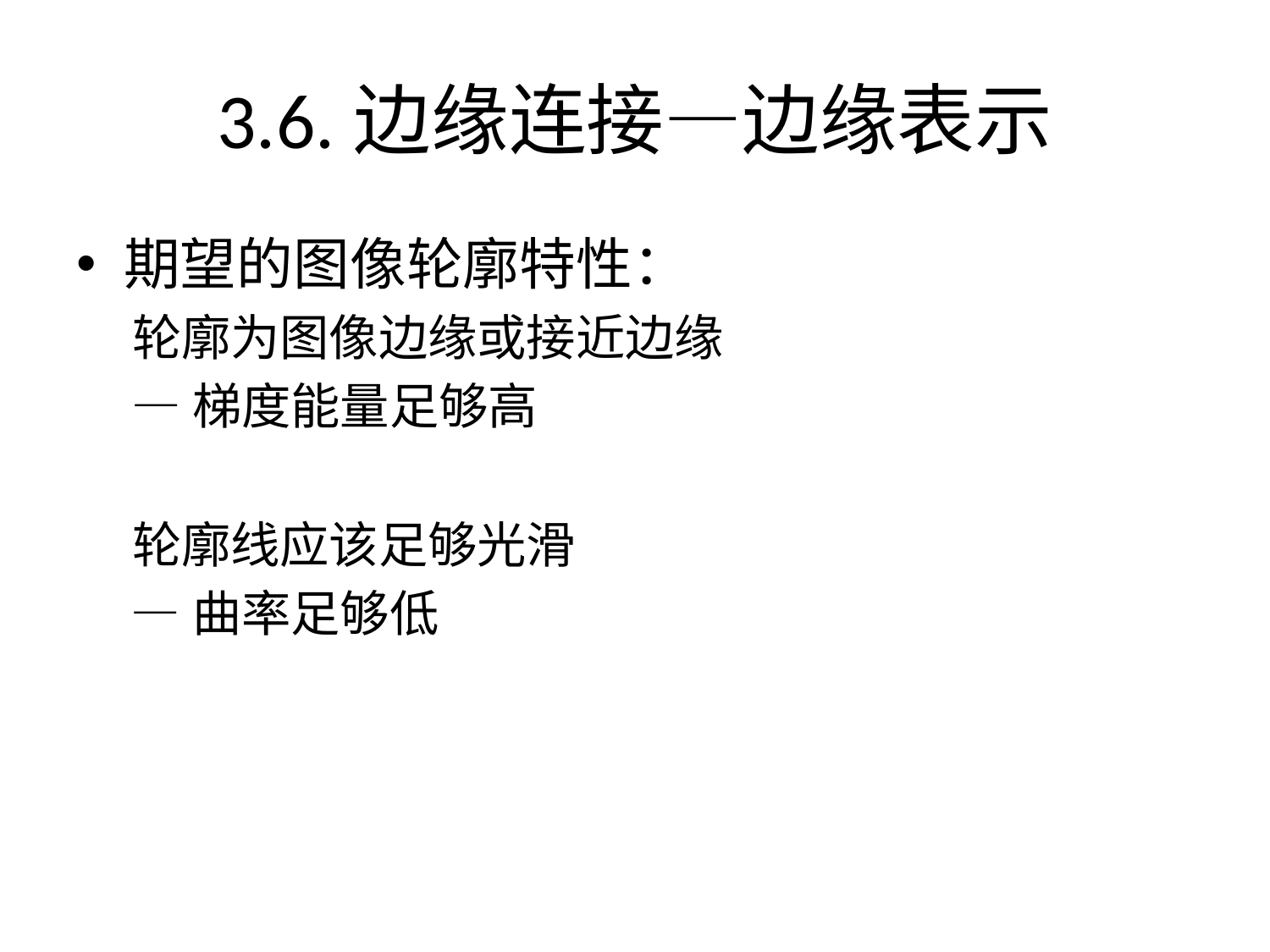

# 3.6.边缘连接—边缘表示
期望的图像轮廓特性：
    轮廓为图像边缘或接近边缘
     —梯度能量足够高

    轮廓线应该足够光滑
     —曲率足够低